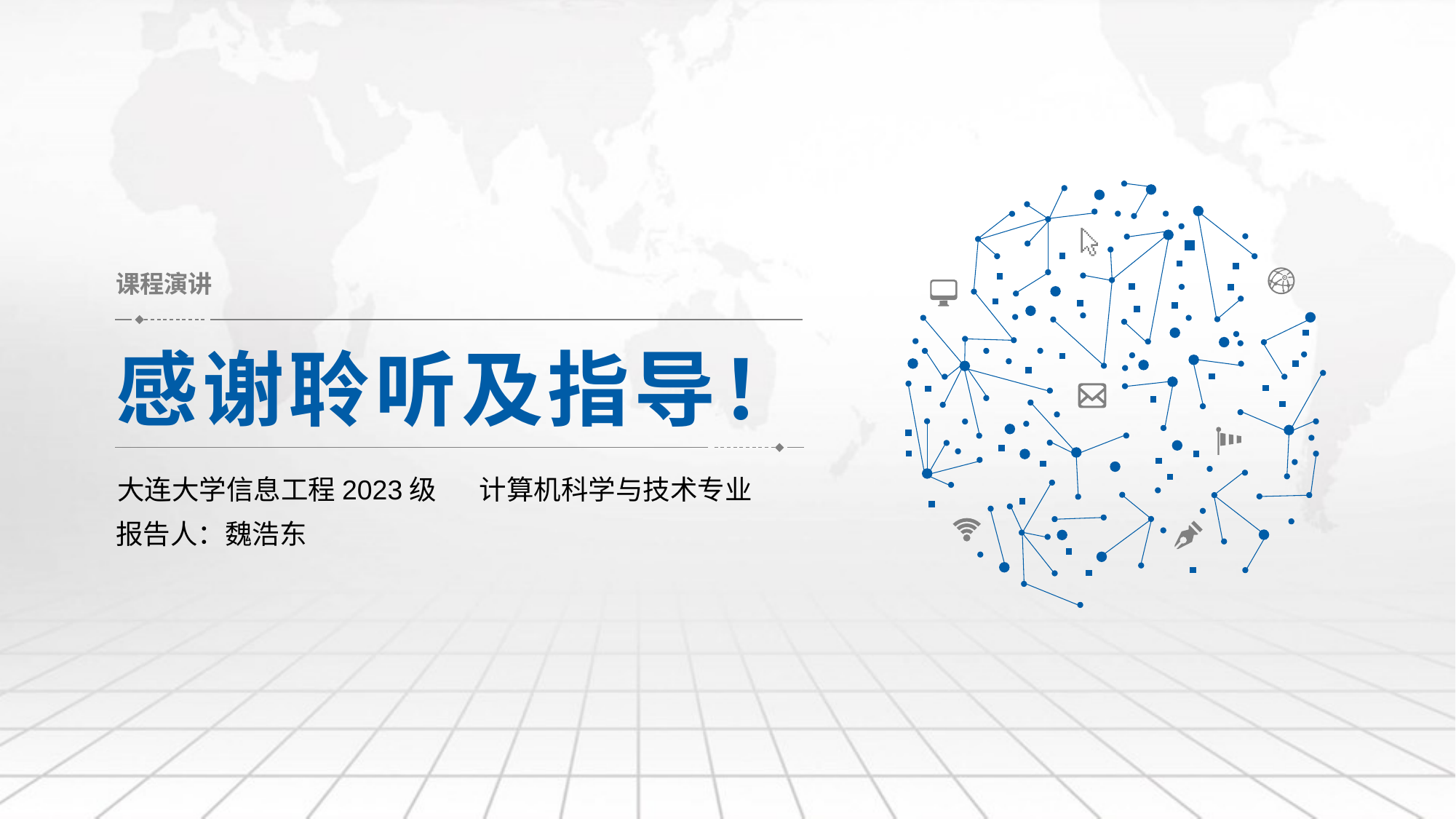

课程演讲
感谢聆听及指导！
大连大学信息工程2023级       计算机科学与技术专业
报告人：魏浩东